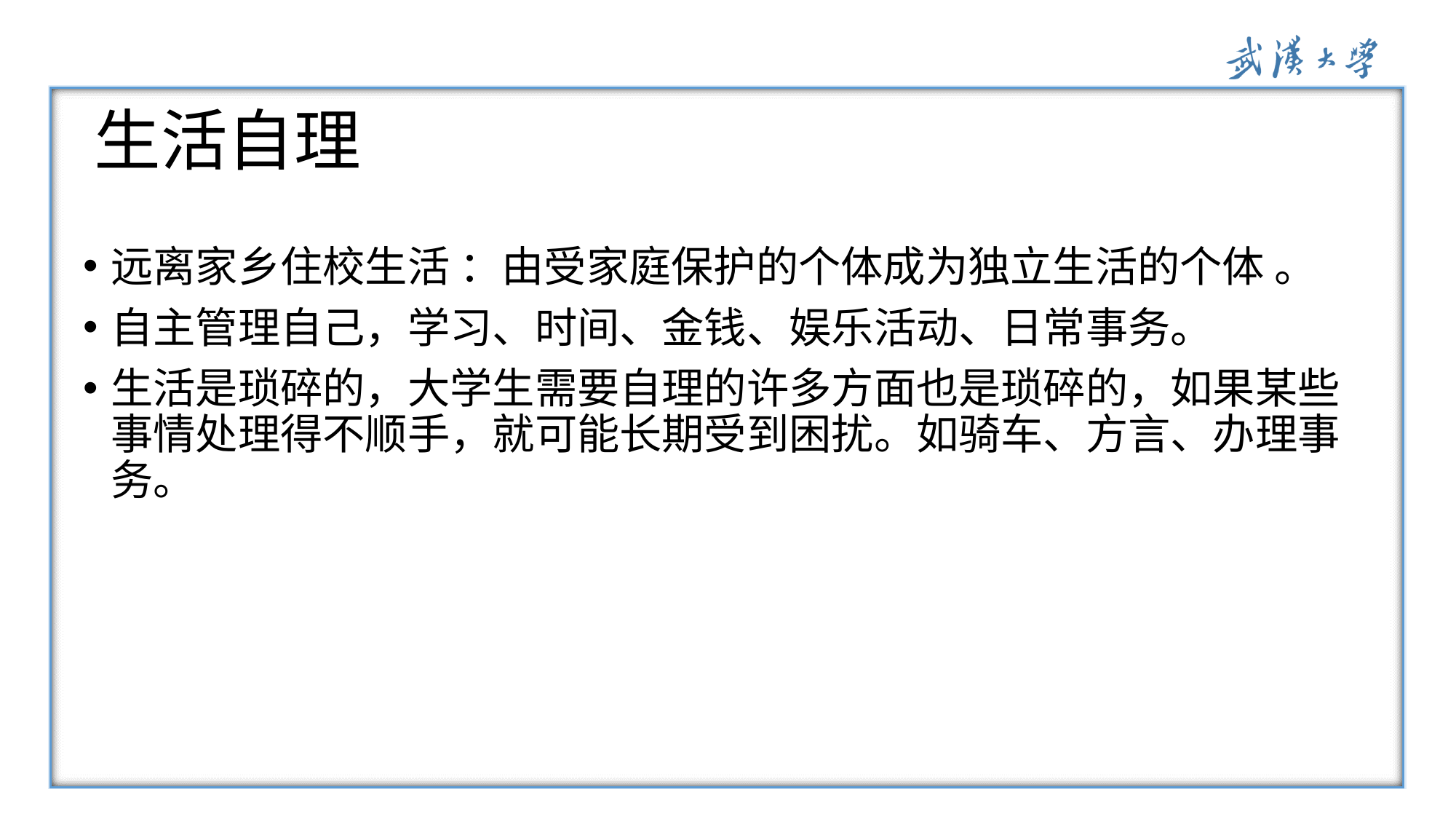

# 生活自理
远离家乡住校生活 ：由受家庭保护的个体成为独立生活的个体 。
自主管理自己，学习、时间、金钱、娱乐活动、日常事务。
生活是琐碎的，大学生需要自理的许多方面也是琐碎的，如果某些事情处理得不顺手，就可能长期受到困扰。如骑车、方言、办理事务。